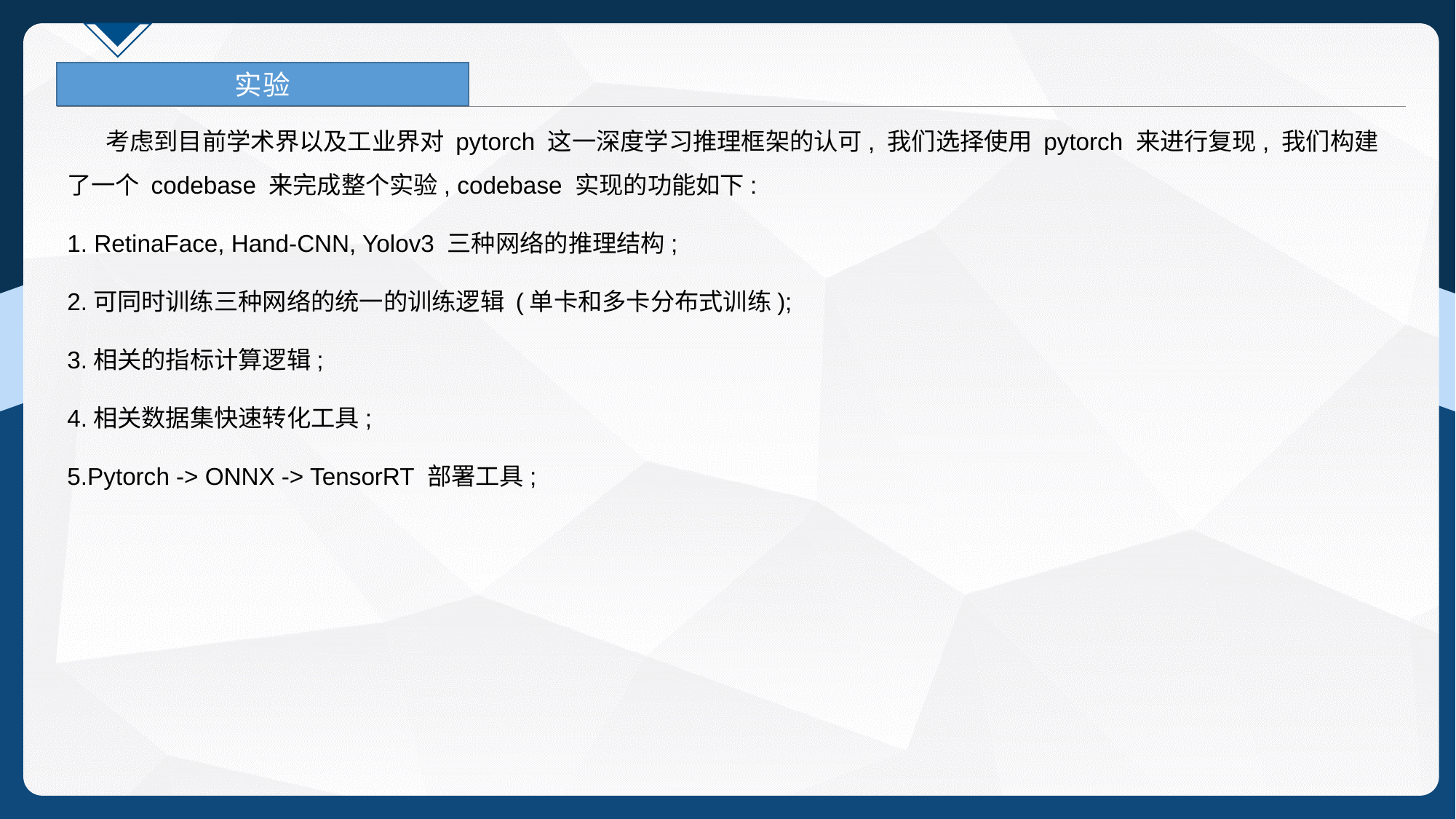

实验

      考虑到目前学术界以及工业界对 pytorch 这一深度学习推理框架的认可, 我们选择使用 pytorch 来进行复现, 我们构建了一个 codebase 来完成整个实验, codebase 实现的功能如下:
1. RetinaFace, Hand-CNN, Yolov3 三种网络的推理结构;
2.可同时训练三种网络的统一的训练逻辑 (单卡和多卡分布式训练);
3.相关的指标计算逻辑;
4.相关数据集快速转化工具;
5.Pytorch -> ONNX -> TensorRT 部署工具;

25